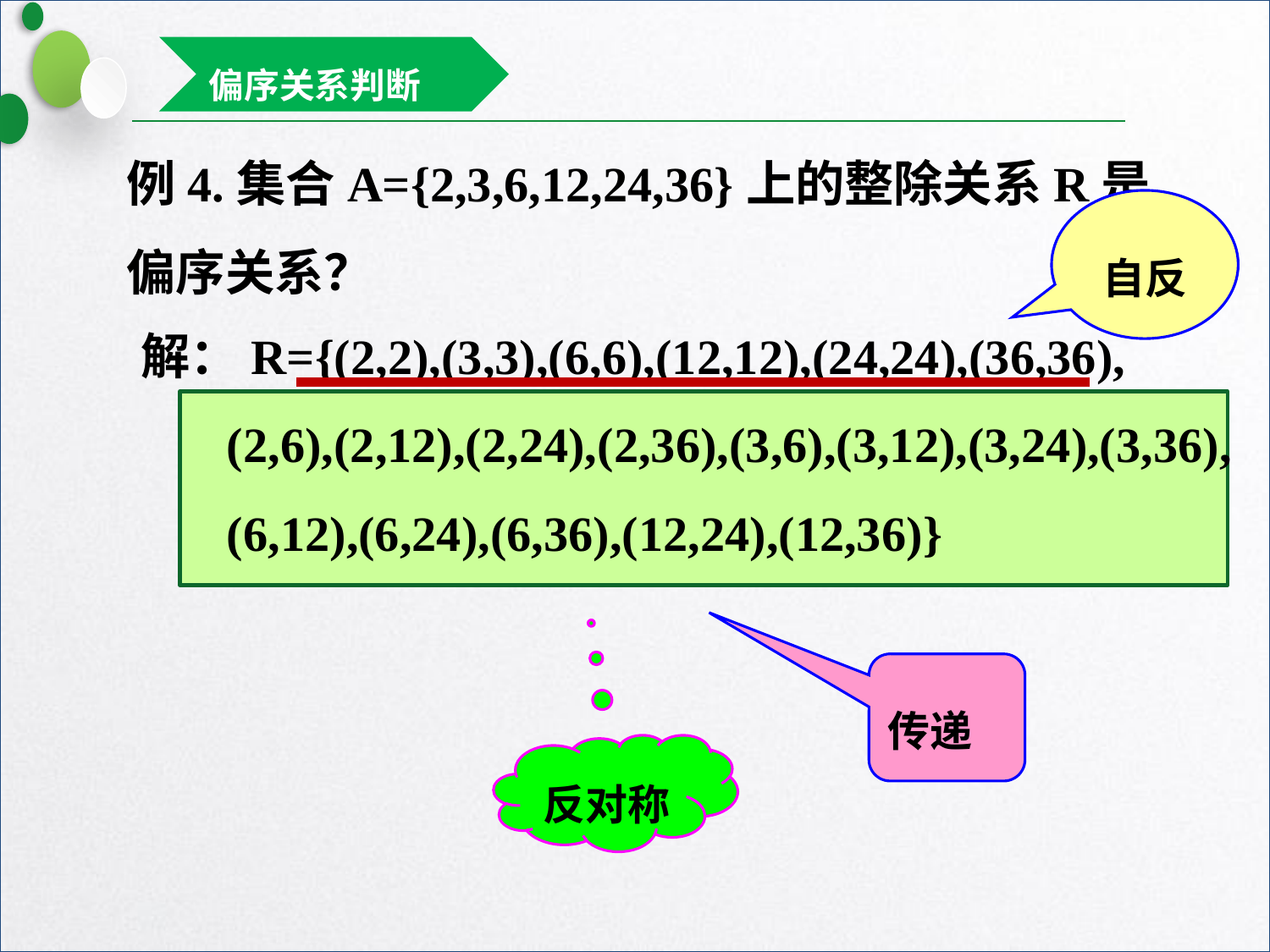

偏序关系判断
例4.集合A={2,3,6,12,24,36}上的整除关系R是偏序关系？
自反
解：R={(2,2),(3,3),(6,6),(12,12),(24,24),(36,36),
       (2,6),(2,12),(2,24),(2,36),(3,6),(3,12),(3,24),(3,36),
       (6,12),(6,24),(6,36),(12,24),(12,36)}

传递
反对称